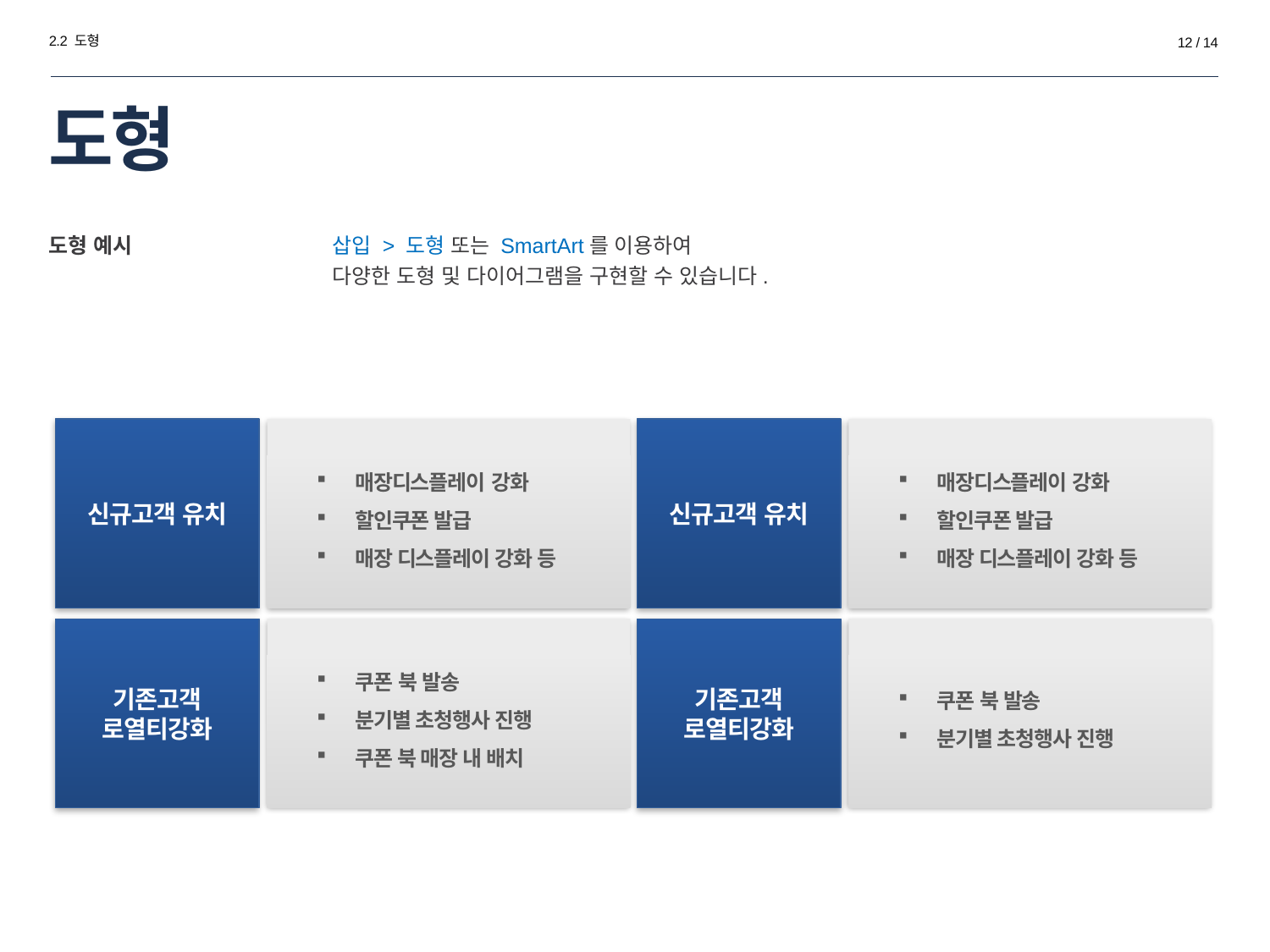

2.2 도형
12 / 14
# 도형
도형 예시
삽입 > 도형 또는 SmartArt를 이용하여
다양한 도형 및 다이어그램을 구현할 수 있습니다.
신규고객 유치
매장디스플레이 강화
할인쿠폰 발급
매장 디스플레이 강화 등
신규고객 유치
매장디스플레이 강화
할인쿠폰 발급
매장 디스플레이 강화 등
기존고객
로열티강화
쿠폰 북 발송
분기별 초청행사 진행
쿠폰 북 매장 내 배치
기존고객
로열티강화
쿠폰 북 발송
분기별 초청행사 진행